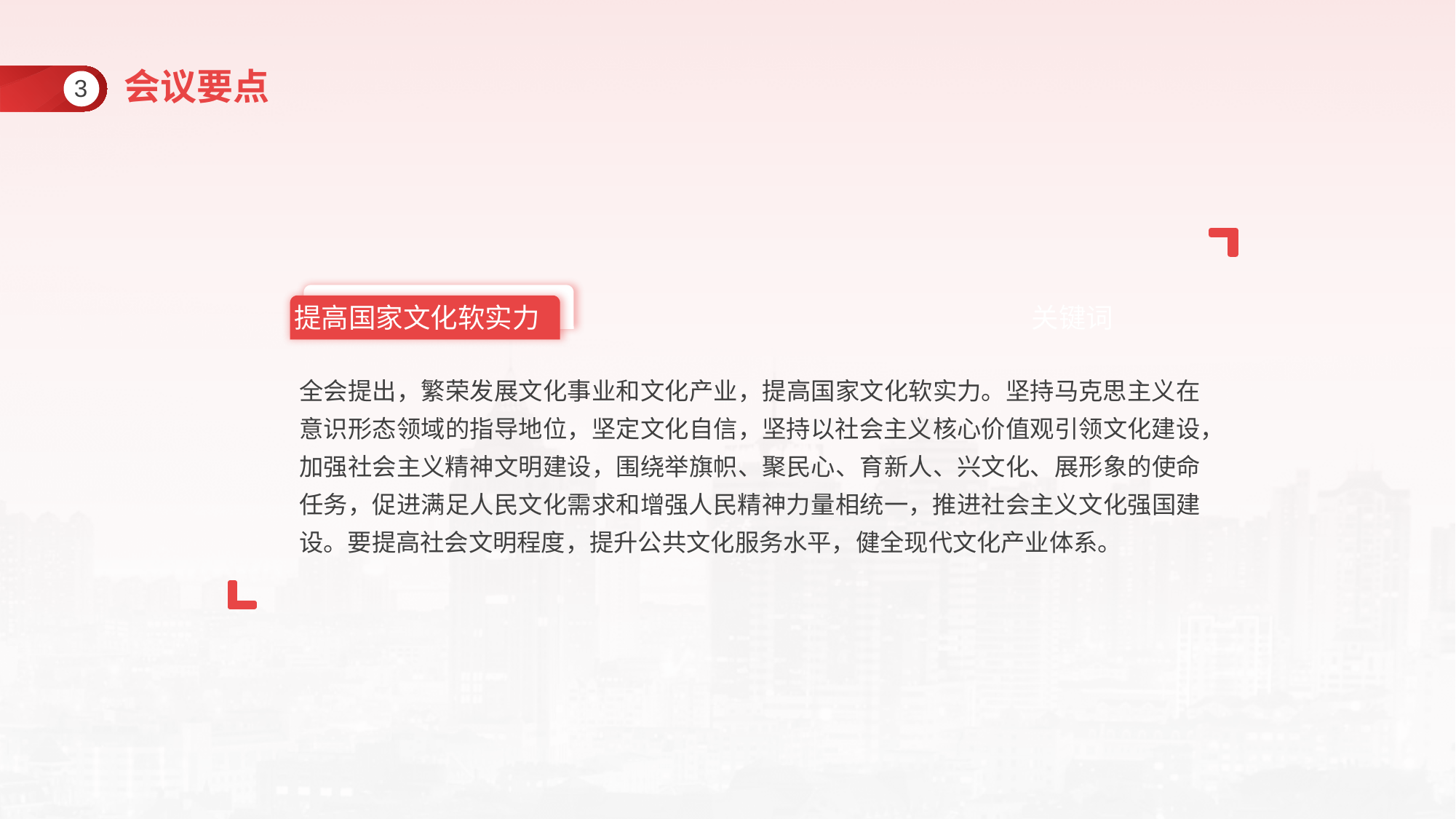

会议要点
3

提高国家文化软实力
关键词

全会提出，繁荣发展文化事业和文化产业，提高国家文化软实力。坚持马克思主义在意识形态领域的指导地位，坚定文化自信，坚持以社会主义核心价值观引领文化建设，加强社会主义精神文明建设，围绕举旗帜、聚民心、育新人、兴文化、展形象的使命任务，促进满足人民文化需求和增强人民精神力量相统一，推进社会主义文化强国建设。要提高社会文明程度，提升公共文化服务水平，健全现代文化产业体系。